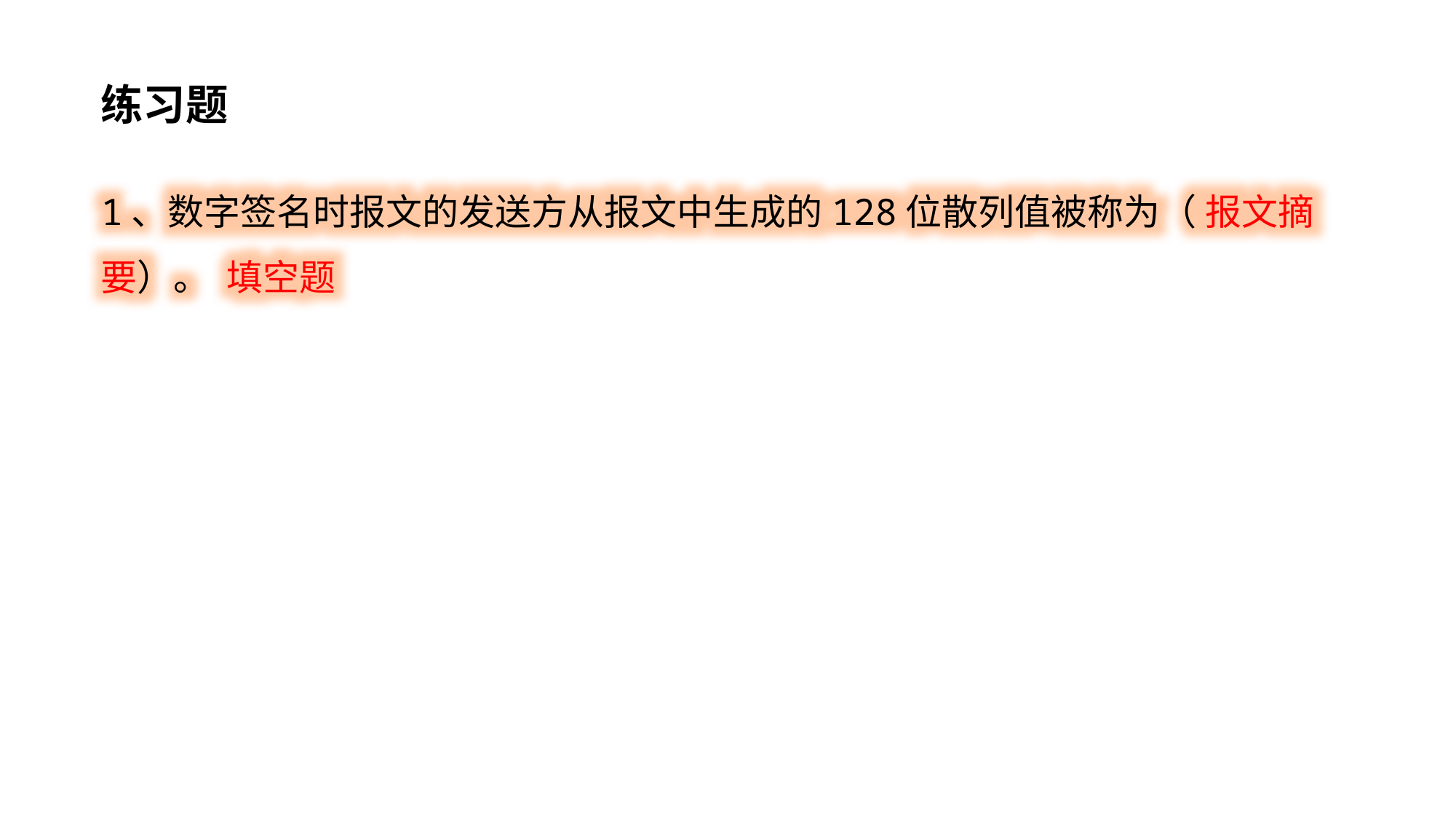

练习题
1、数字签名时报文的发送方从报文中生成的128位散列值被称为（ 报文摘要）。  填空题